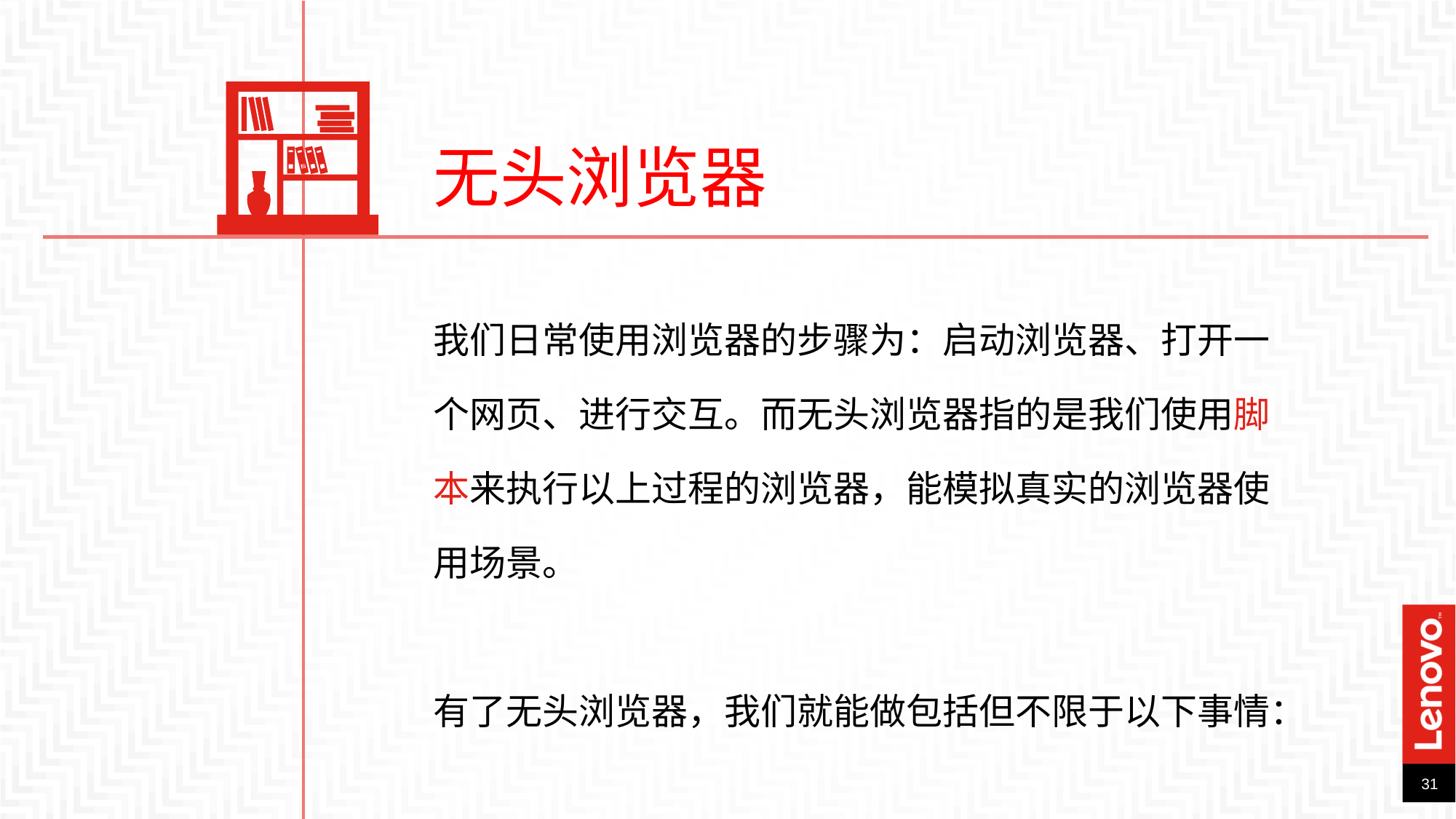

无头浏览器
我们日常使用浏览器的步骤为：启动浏览器、打开一个网页、进行交互。而无头浏览器指的是我们使用脚本来执行以上过程的浏览器，能模拟真实的浏览器使用场景。

有了无头浏览器，我们就能做包括但不限于以下事情：